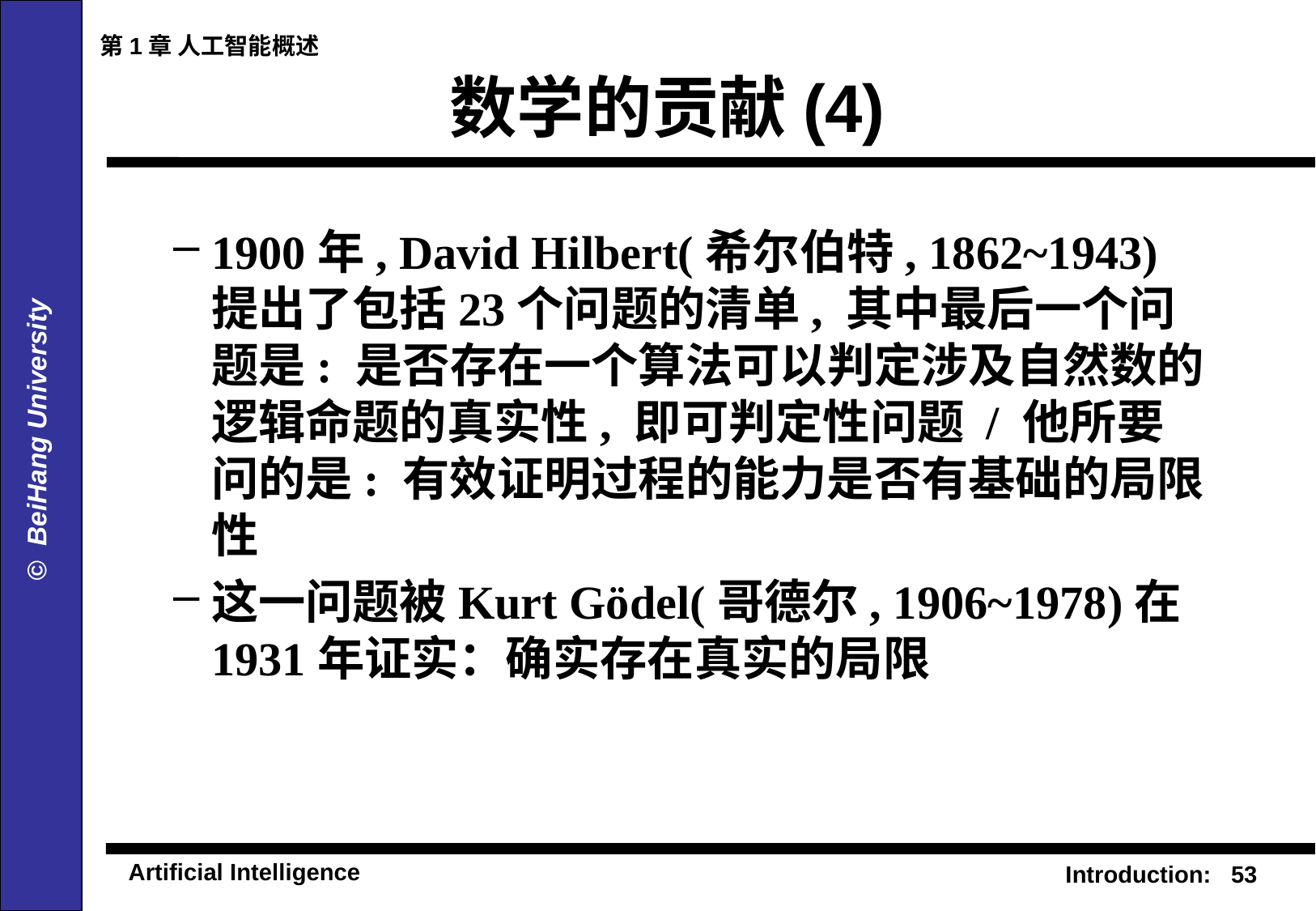

第1章 人工智能概述
# 数学的贡献(4)
1900年, David Hilbert(希尔伯特, 1862~1943)提出了包括23个问题的清单, 其中最后一个问题是: 是否存在一个算法可以判定涉及自然数的逻辑命题的真实性, 即可判定性问题 / 他所要问的是: 有效证明过程的能力是否有基础的局限性
这一问题被Kurt Gödel(哥德尔, 1906~1978)在1931年证实：确实存在真实的局限